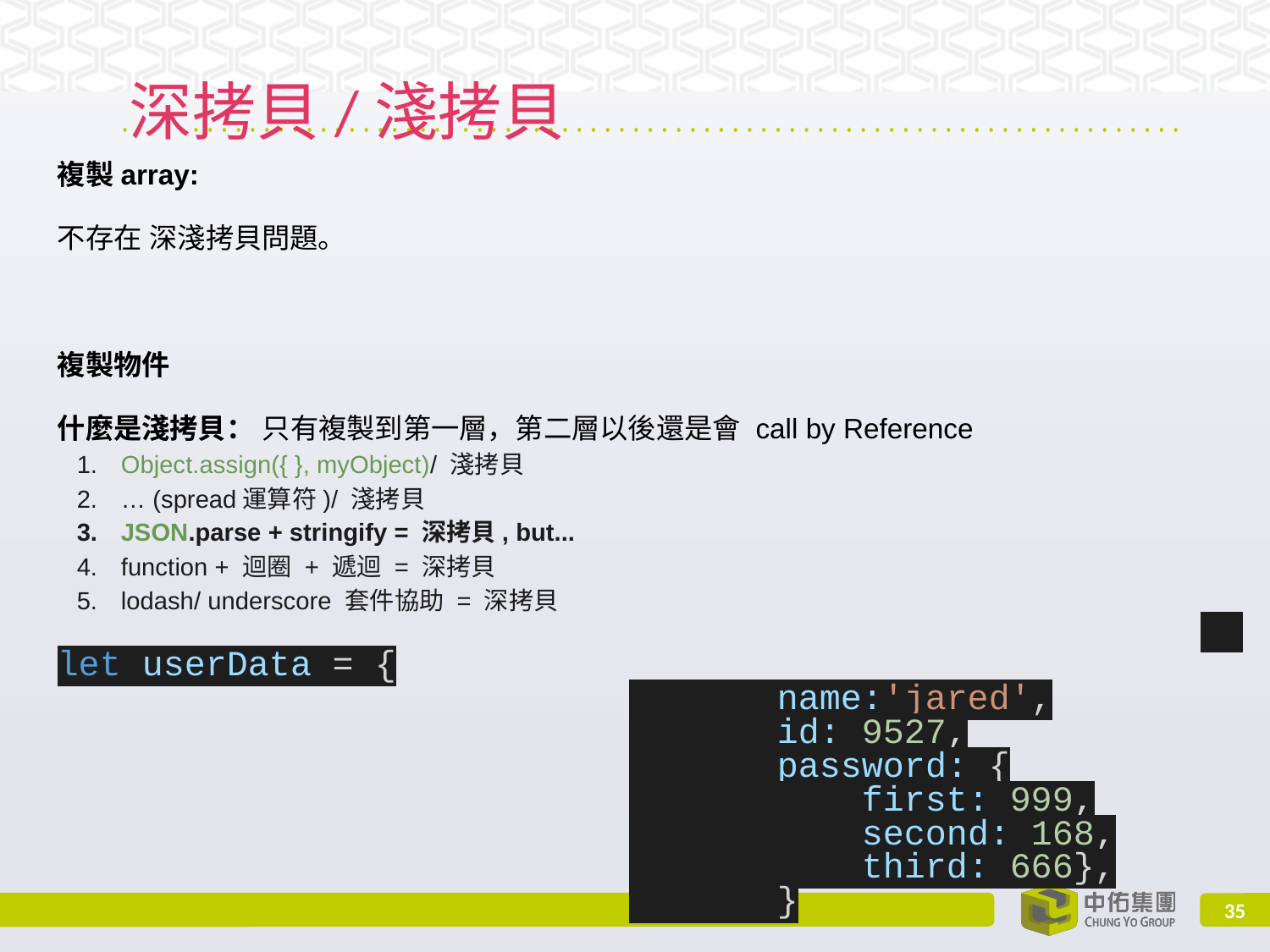

# 深拷貝/淺拷貝
複製array:
不存在 深淺拷貝問題。

複製物件
什麼是淺拷貝： 只有複製到第一層，第二層以後還是會 call by Reference
Object.assign({ }, myObject)/ 淺拷貝
… (spread運算符)/ 淺拷貝
JSON.parse + stringify = 深拷貝, but...
function + 迴圈 + 遞迴 = 深拷貝
lodash/ underscore 套件協助 = 深拷貝
									   let userData = {
       name:'jared',
       id: 9527,
       password: {
           first: 999,
           second: 168,
           third: 666},
       }
35